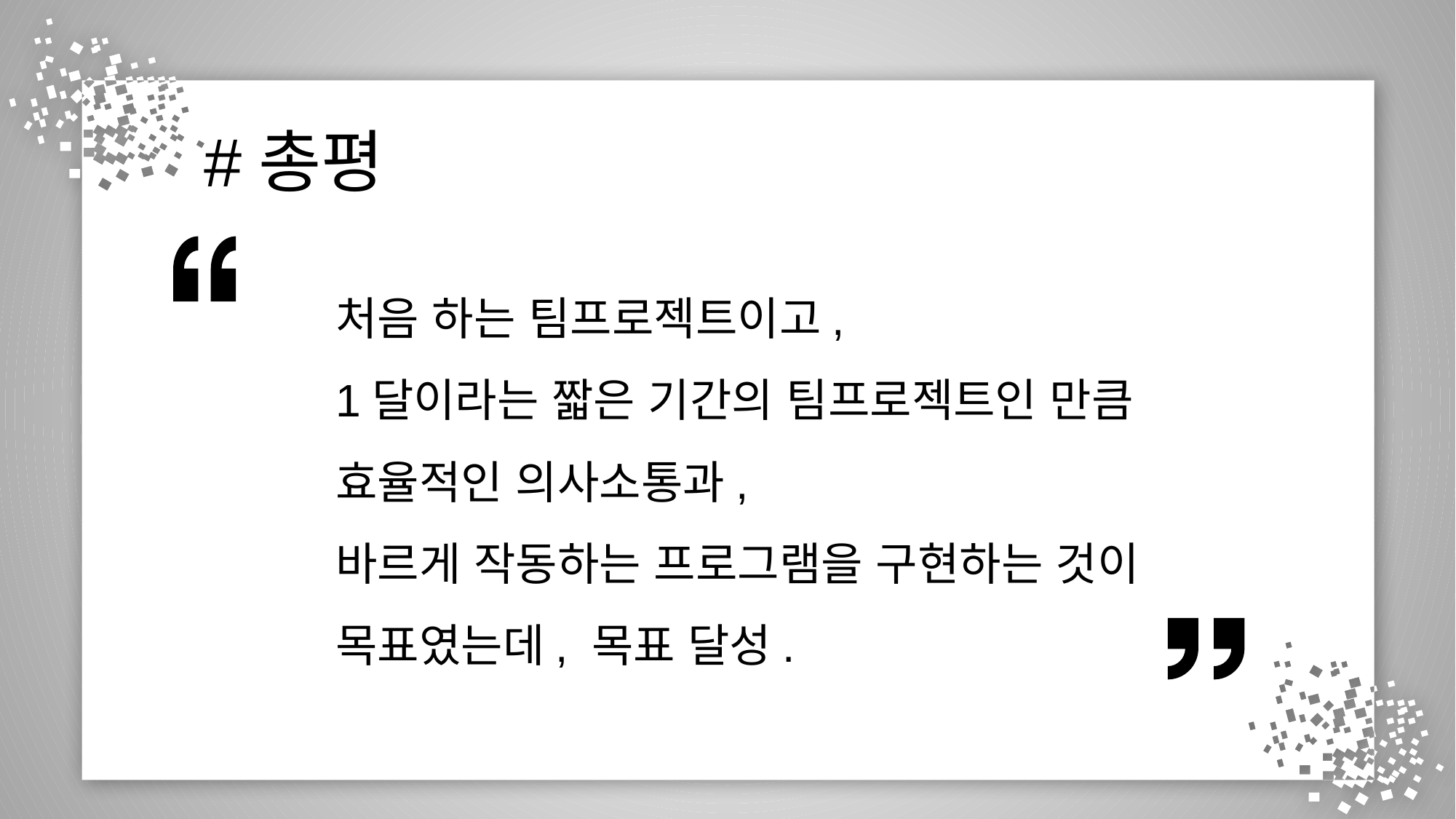

#총평

처음 하는 팀프로젝트이고,
1달이라는 짧은 기간의 팀프로젝트인 만큼
효율적인 의사소통과,
바르게 작동하는 프로그램을 구현하는 것이 목표였는데, 목표 달성.